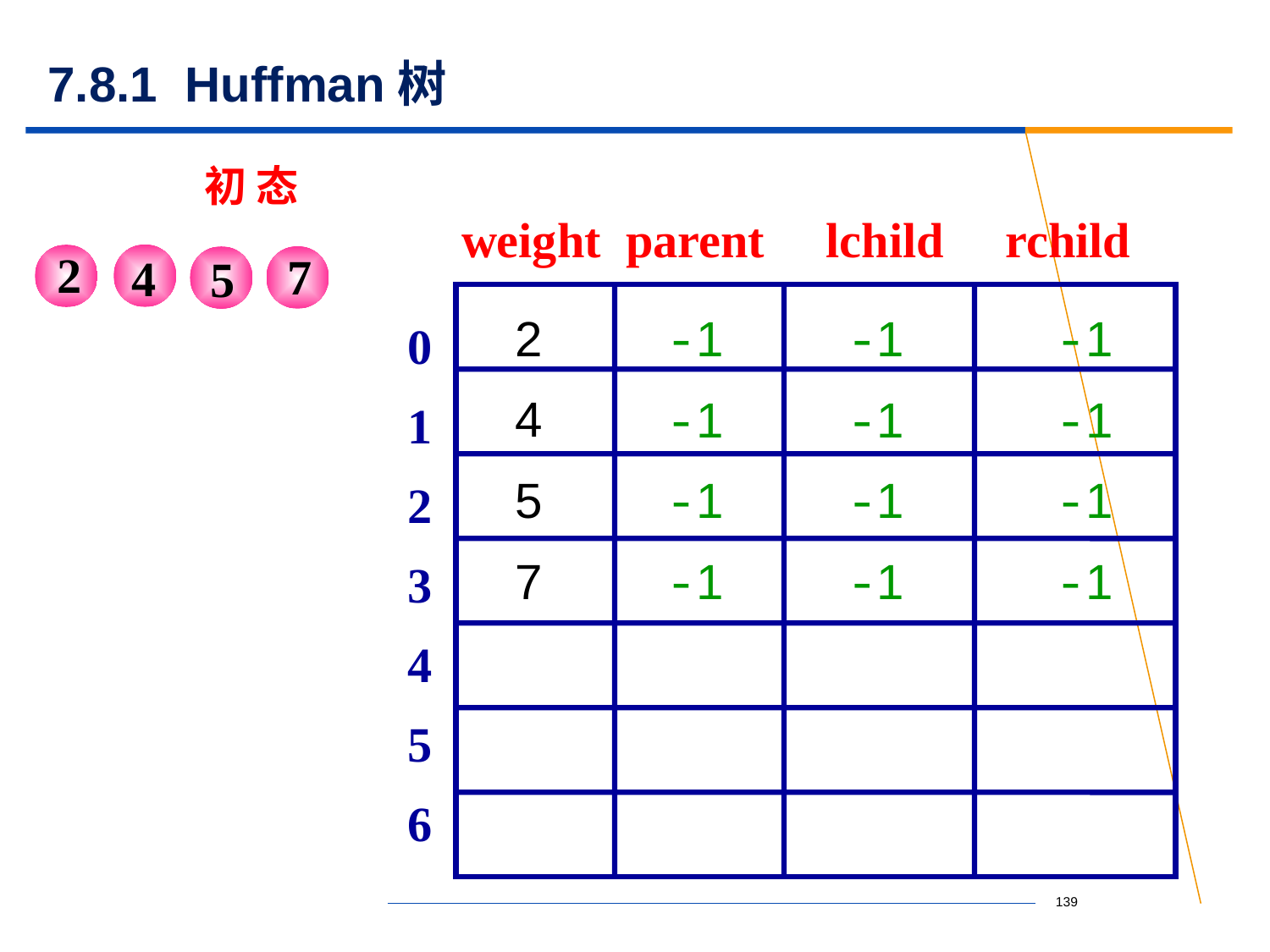

# 7.8.1  Huffman树
初 态
weight  parent     lchild     rchild
2

7

4
5

2
4
5
7
-1         -1           -1
-1         -1           -1
-1         -1           -1
-1         -1           -1
0
1
2
3
4
5
6